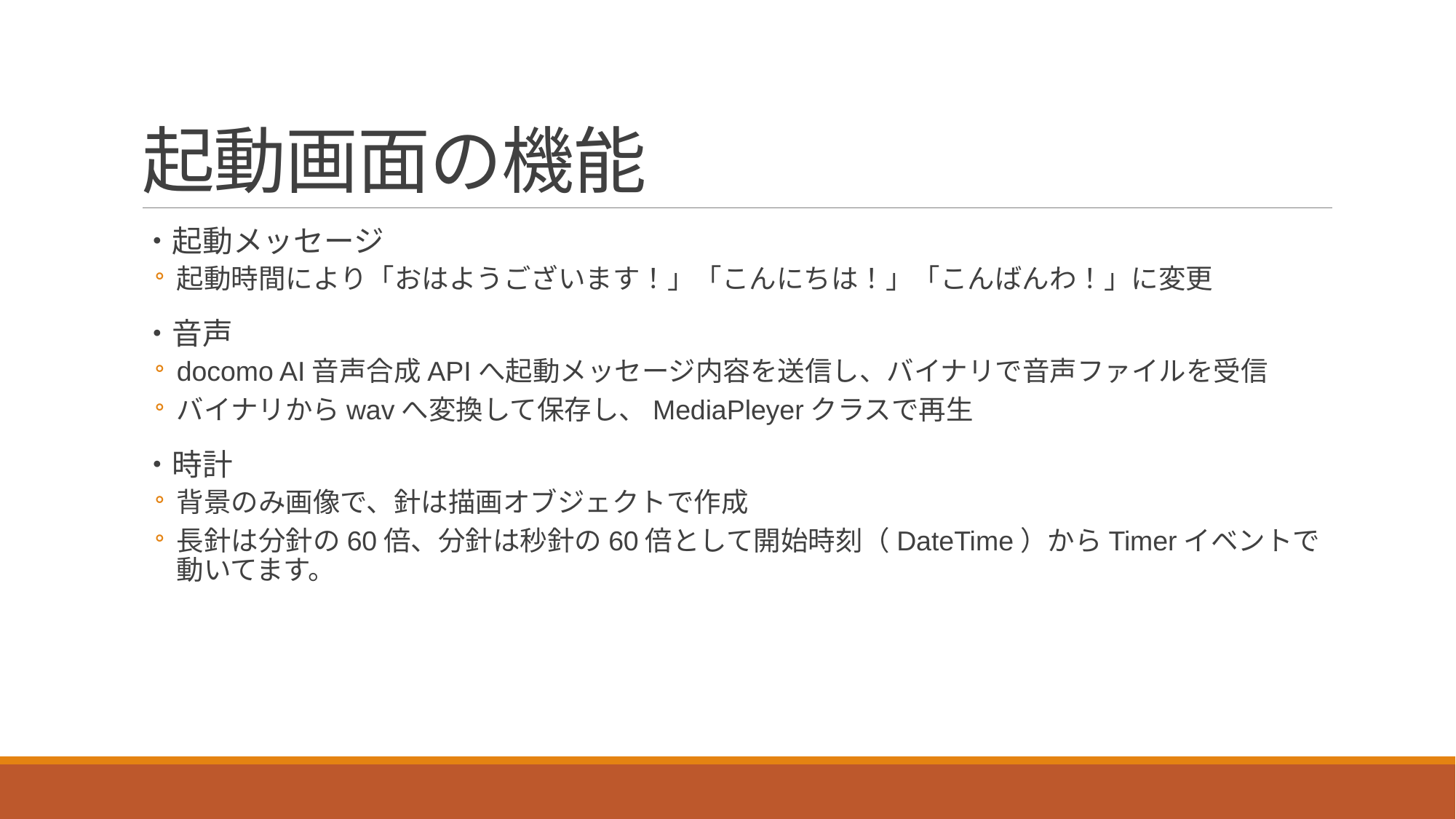

# 起動画面の機能
・起動メッセージ
起動時間により「おはようございます！」「こんにちは！」「こんばんわ！」に変更
・音声
docomo AI音声合成APIへ起動メッセージ内容を送信し、バイナリで音声ファイルを受信
バイナリからwavへ変換して保存し、MediaPleyerクラスで再生
・時計
背景のみ画像で、針は描画オブジェクトで作成
長針は分針の60倍、分針は秒針の60倍として開始時刻（DateTime）からTimerイベントで動いてます。